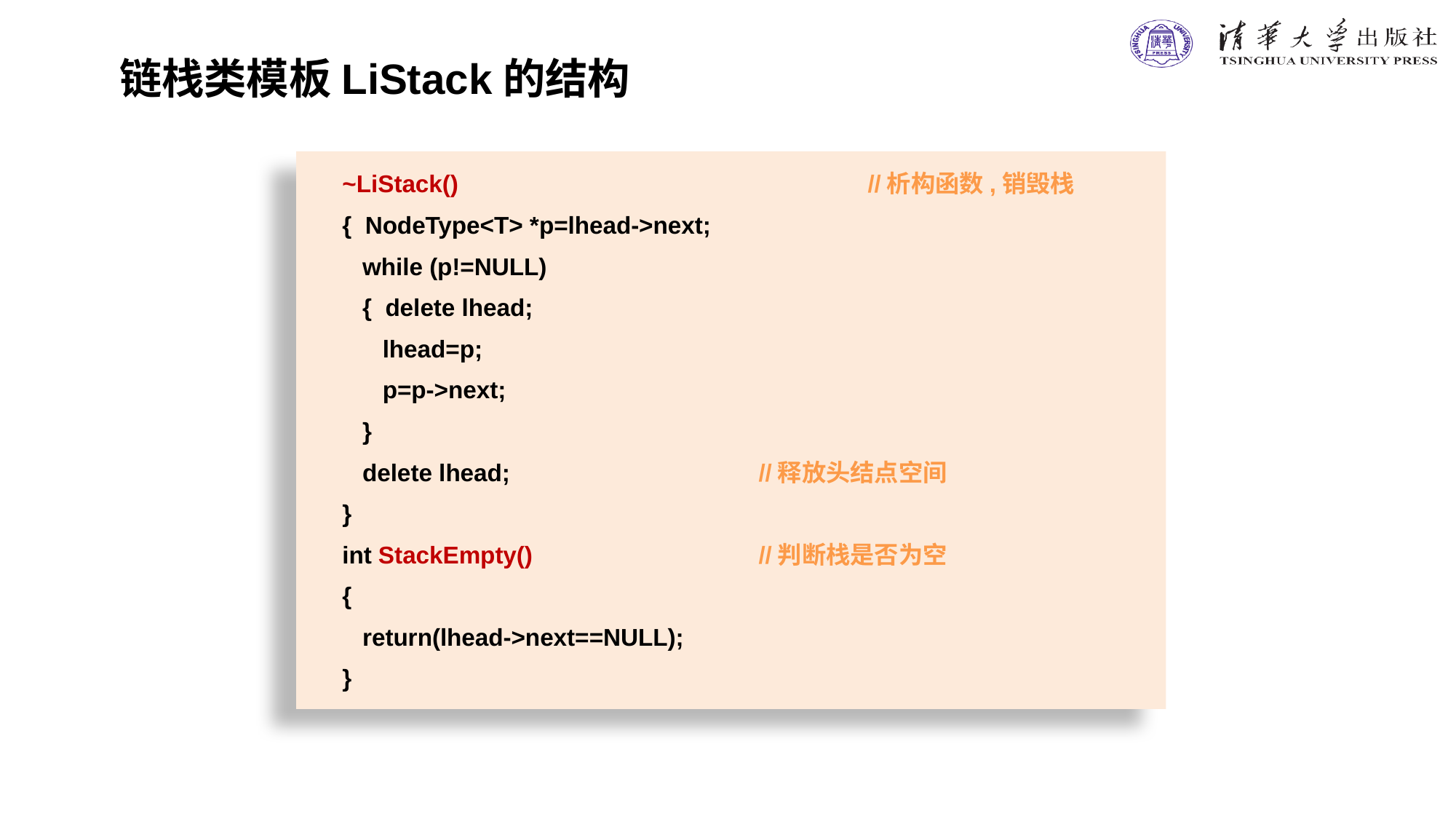

链栈类模板LiStack的结构
   ~LiStack()				//析构函数,销毁栈
   {  NodeType<T> *p=lhead->next;
      while (p!=NULL)
      {  delete lhead;
         lhead=p;
         p=p->next;
      }
      delete lhead;			//释放头结点空间
   }
   int StackEmpty()			//判断栈是否为空
   {
      return(lhead->next==NULL);
   }